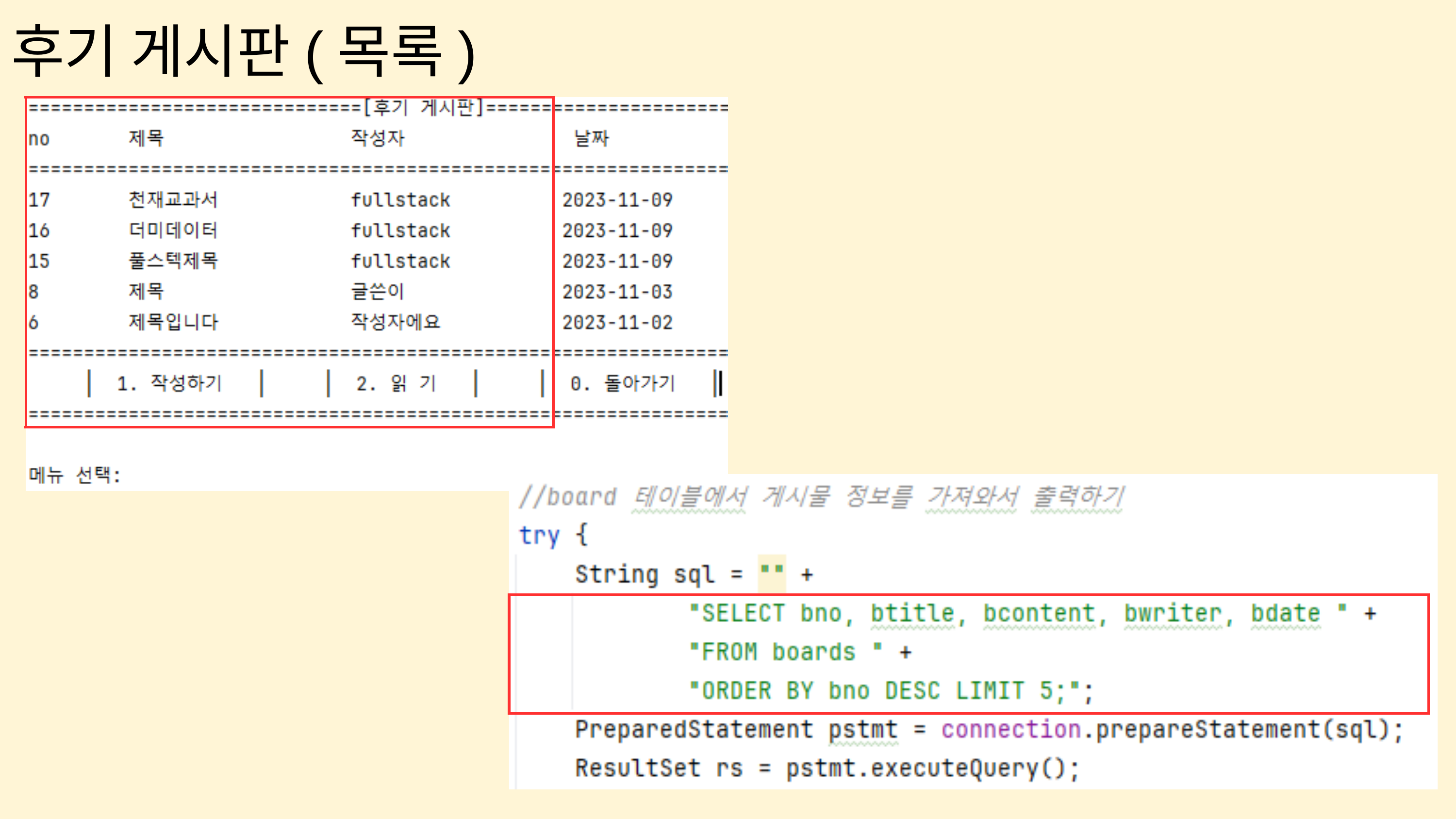

후기 게시판(목록)

|  |
| --- |

|  |
| --- |